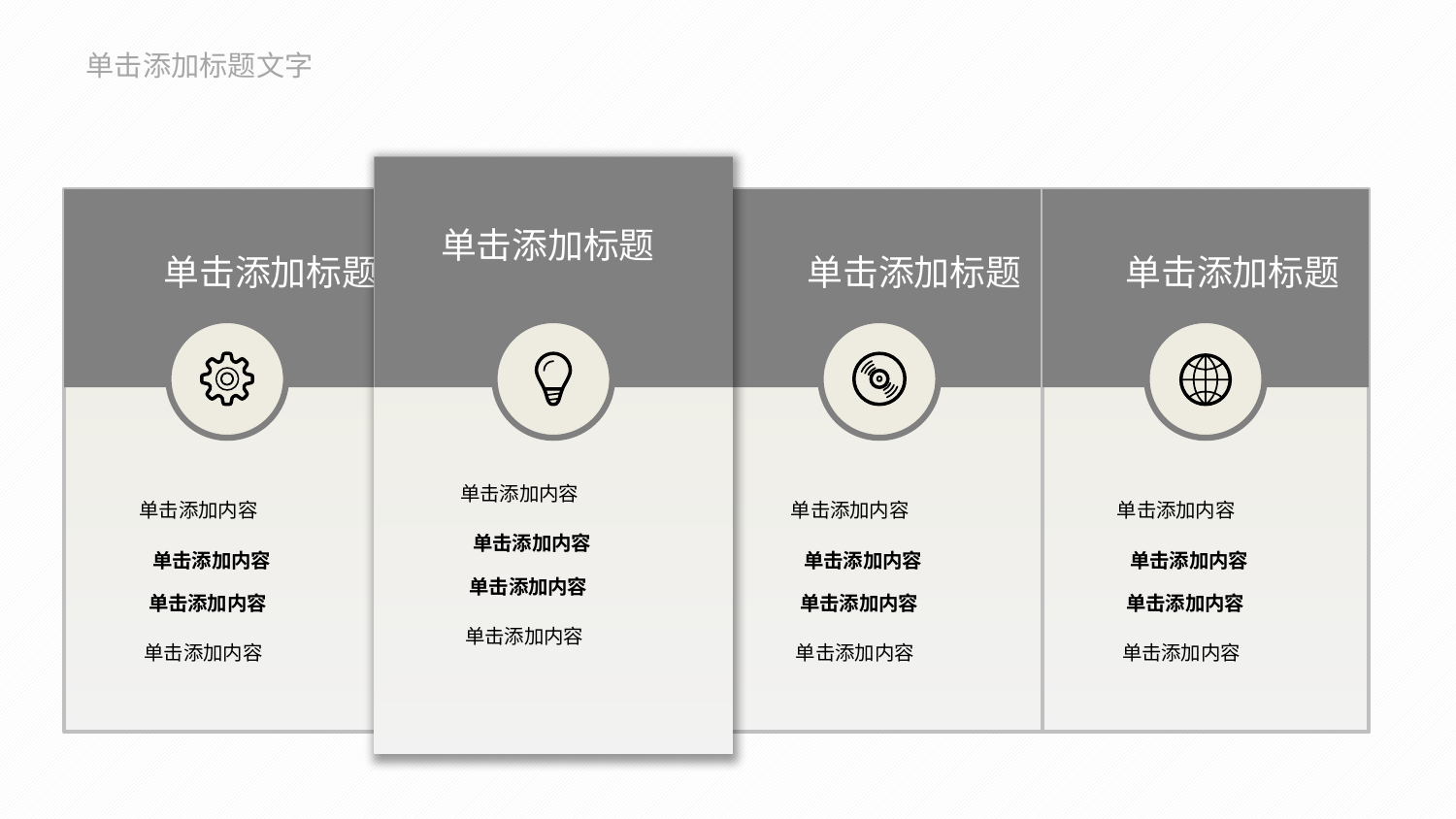

单击添加标题文字

单击添加标题

单击添加内容
单击添加内容
单击添加内容
单击添加内容

单击添加标题

单击添加内容
单击添加内容
单击添加内容
单击添加内容

单击添加标题

单击添加内容
单击添加内容
单击添加内容
单击添加内容

单击添加标题

单击添加内容
单击添加内容
单击添加内容
单击添加内容